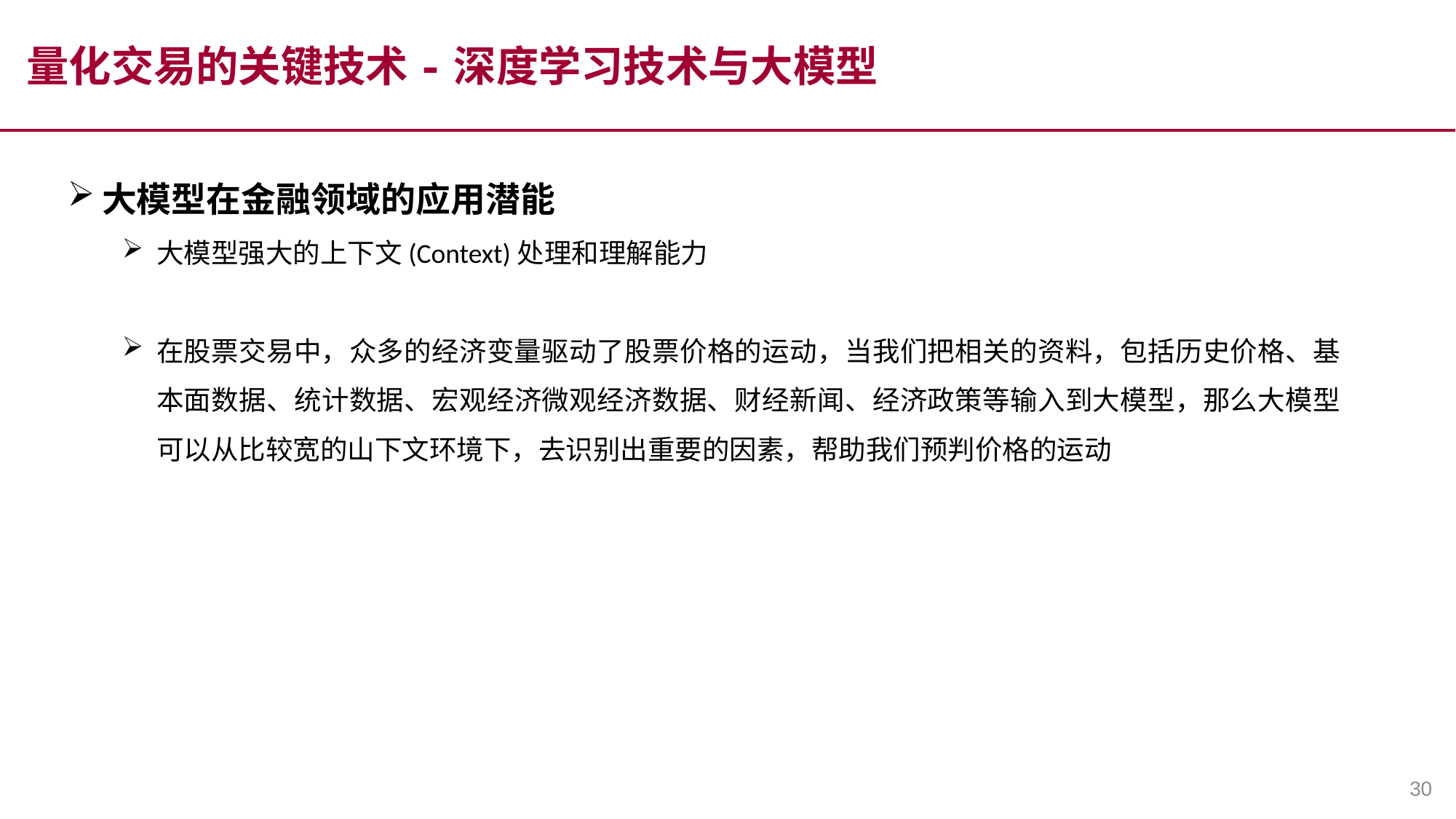

量化交易的关键技术-深度学习技术与大模型
大模型在金融领域的应用潜能
大模型强大的上下文(Context)处理和理解能力

在股票交易中，众多的经济变量驱动了股票价格的运动，当我们把相关的资料，包括历史价格、基本面数据、统计数据、宏观经济微观经济数据、财经新闻、经济政策等输入到大模型，那么大模型可以从比较宽的山下文环境下，去识别出重要的因素，帮助我们预判价格的运动

30